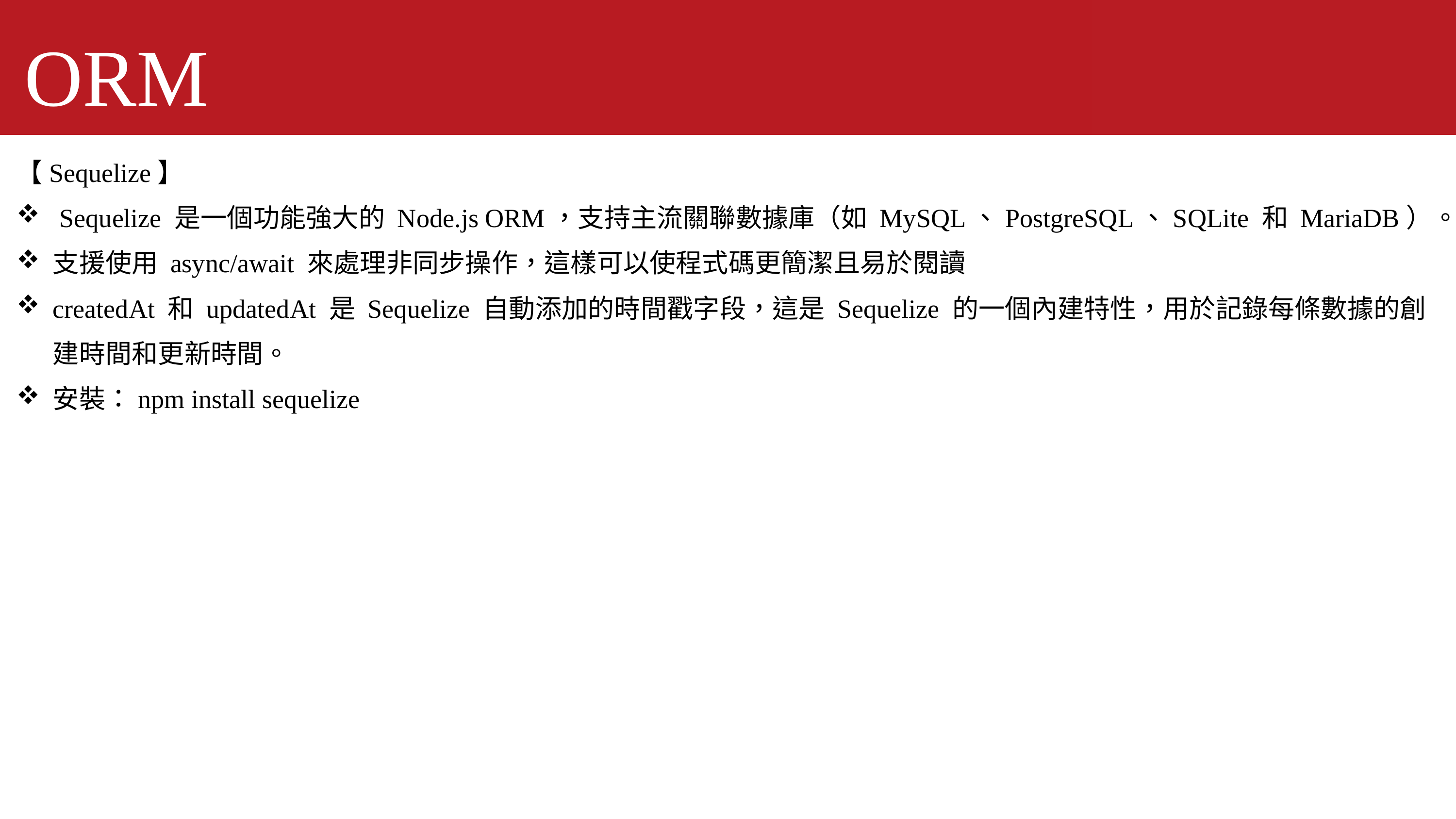

ORM
【Sequelize】
 Sequelize 是一個功能強大的 Node.js ORM，支持主流關聯數據庫（如 MySQL、PostgreSQL、SQLite 和 MariaDB）。
支援使用 async/await 來處理非同步操作，這樣可以使程式碼更簡潔且易於閱讀
createdAt 和 updatedAt 是 Sequelize 自動添加的時間戳字段，這是 Sequelize 的一個內建特性，用於記錄每條數據的創建時間和更新時間。
安裝：npm install sequelize